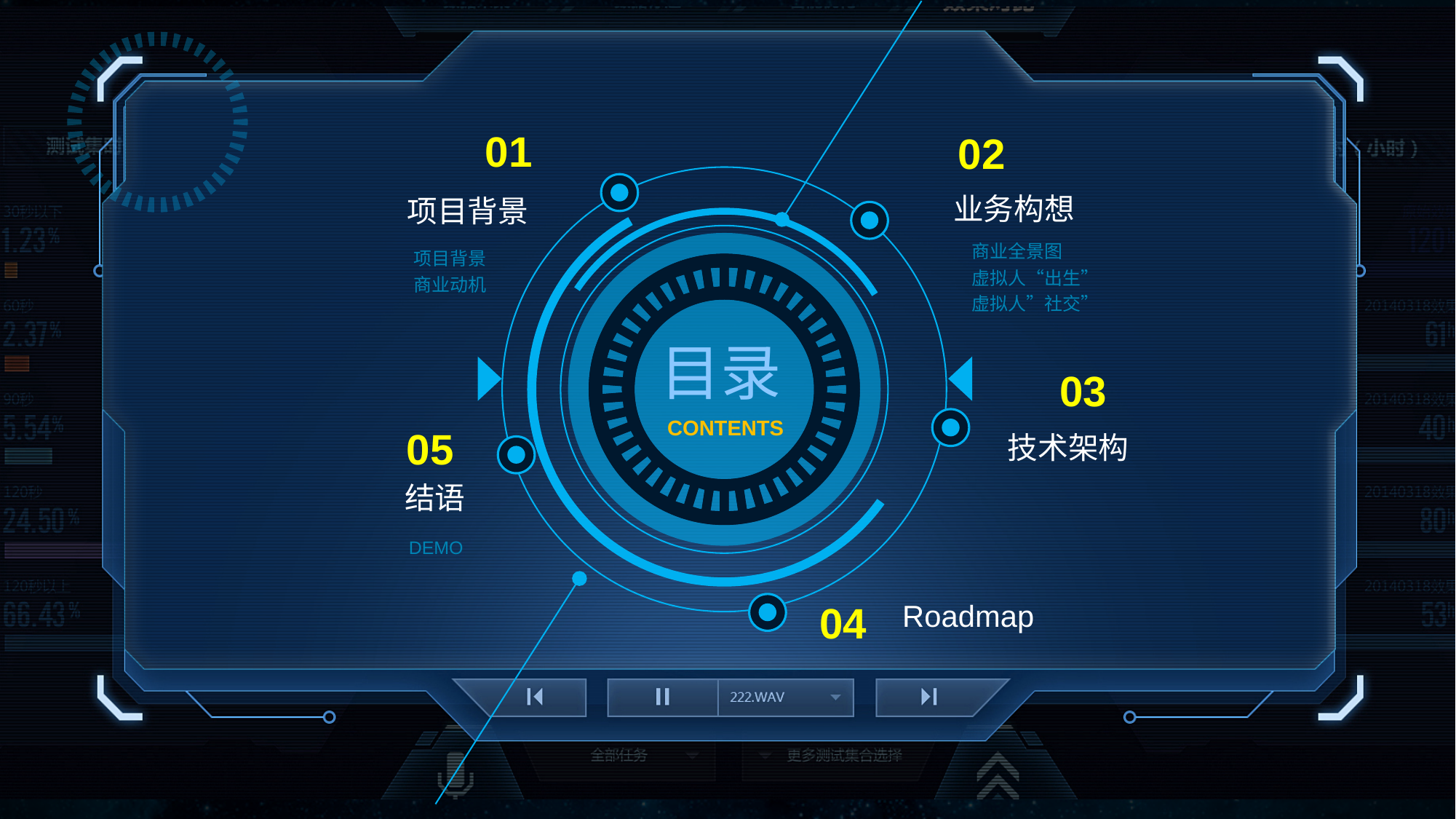

01
02

业务构想
项目背景

商业全景图
虚拟人“出生”
虚拟人”社交”

项目背景
商业动机

目录

03

CONTENTS
05
技术架构

结语
DEMO

04
Roadmap

1